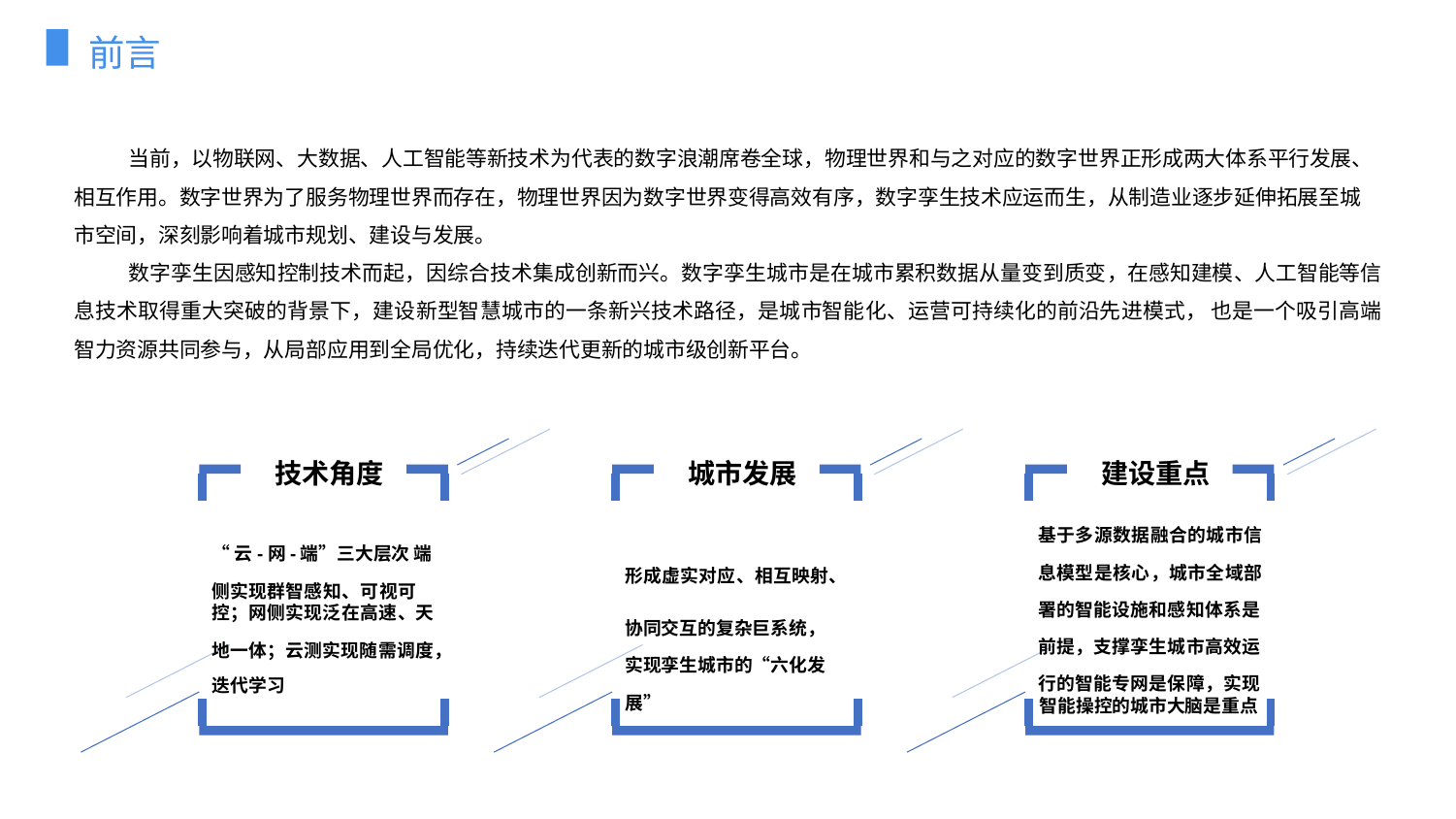

前言
当前，以物联网、大数据、人工智能等新技术为代表的数字浪潮席卷全球，物理世界和与之对应的数字世界正形成两大体系平行发展、 相互作用。数字世界为了服务物理世界而存在，物理世界因为数字世界变得高效有序，数字孪生技术应运而生，从制造业逐步延伸拓展至城 市空间，深刻影响着城市规划、建设与发展。
数字孪生因感知控制技术而起，因综合技术集成创新而兴。数字孪生城市是在城市累积数据从量变到质变，在感知建模、人工智能等信 息技术取得重大突破的背景下，建设新型智慧城市的一条新兴技术路径，是城市智能化、运营可持续化的前沿先进模式， 也是一个吸引高端 智力资源共同参与，从局部应用到全局优化，持续迭代更新的城市级创新平台。

技术角度
城市发展
建设重点

基于多源数据融合的城市信 息模型是核心，城市全域部 署的智能设施和感知体系是
“云-网-端”三大层次 端侧实现群智感知、可视可
形成虚实对应、相互映射、
控；网侧实现泛在高速、天
地一体；云测实现随需调度，
协同交互的复杂巨系统， 实现孪生城市的“六化发展”
前提，支撑孪生城市高效运 行的智能专网是保障，实现

迭代学习
智能操控的城市大脑是重点